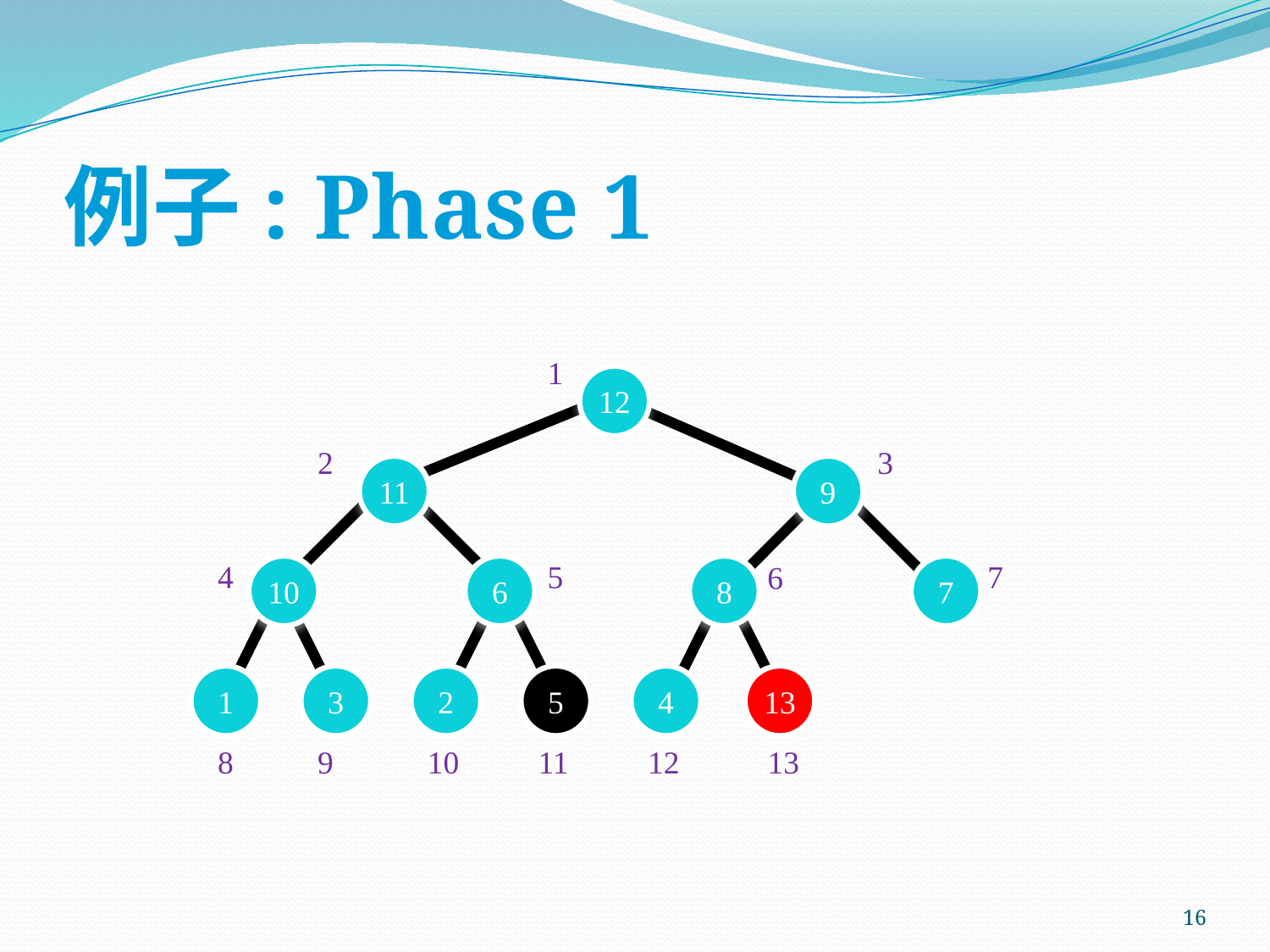

# 例子: Phase 1
1
12

2
3
11
9

4
5
7
6
10
6
8
7

1
3
2
5
4
13
8
9
10
11
12
13
16